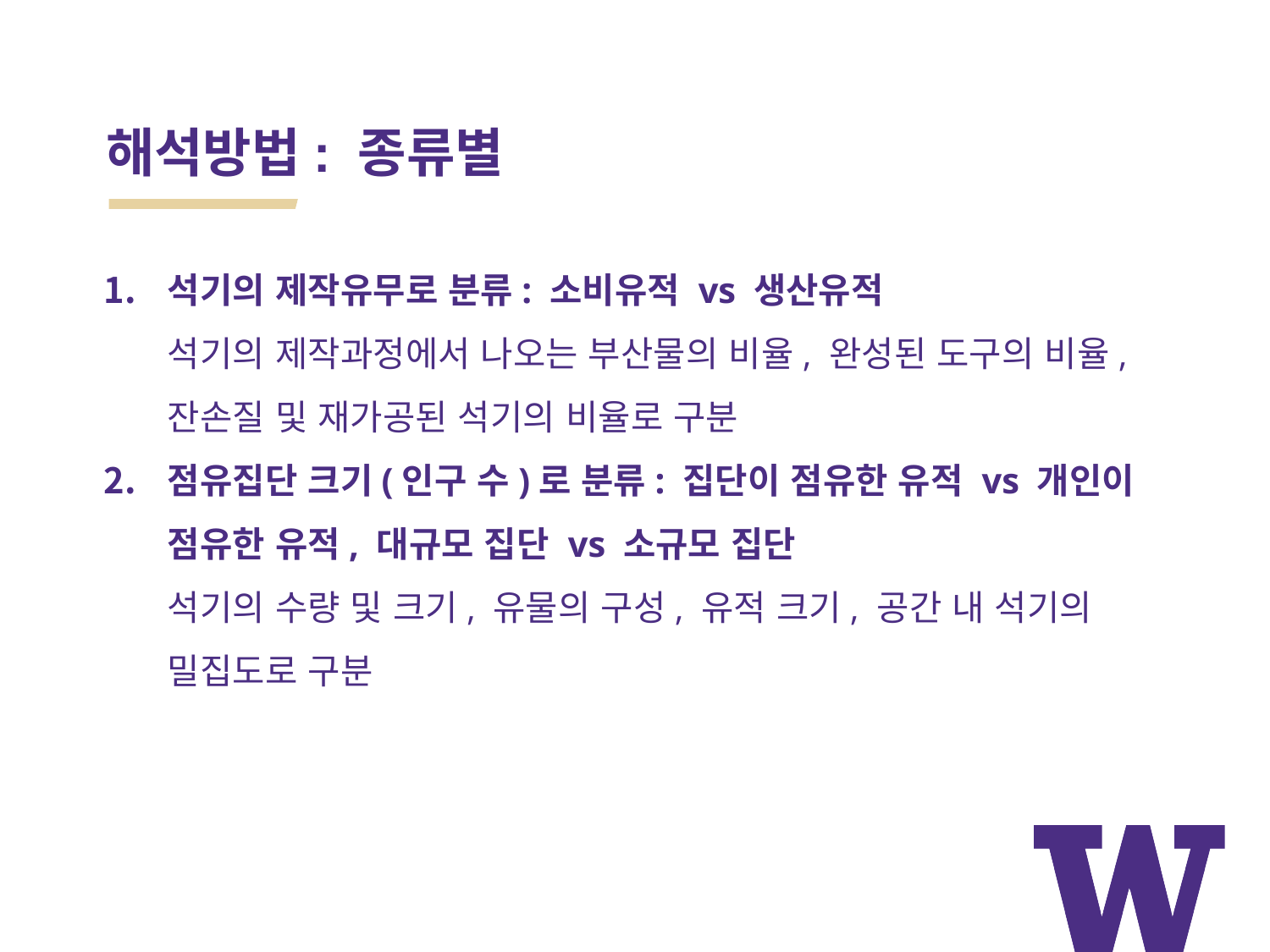

# 해석방법: 종류별
석기의 제작유무로 분류: 소비유적 vs 생산유적
석기의 제작과정에서 나오는 부산물의 비율, 완성된 도구의 비율, 잔손질 및 재가공된 석기의 비율로 구분
점유집단 크기(인구 수)로 분류: 집단이 점유한 유적 vs 개인이 점유한 유적, 대규모 집단 vs 소규모 집단
석기의 수량 및 크기, 유물의 구성, 유적 크기, 공간 내 석기의 밀집도로 구분